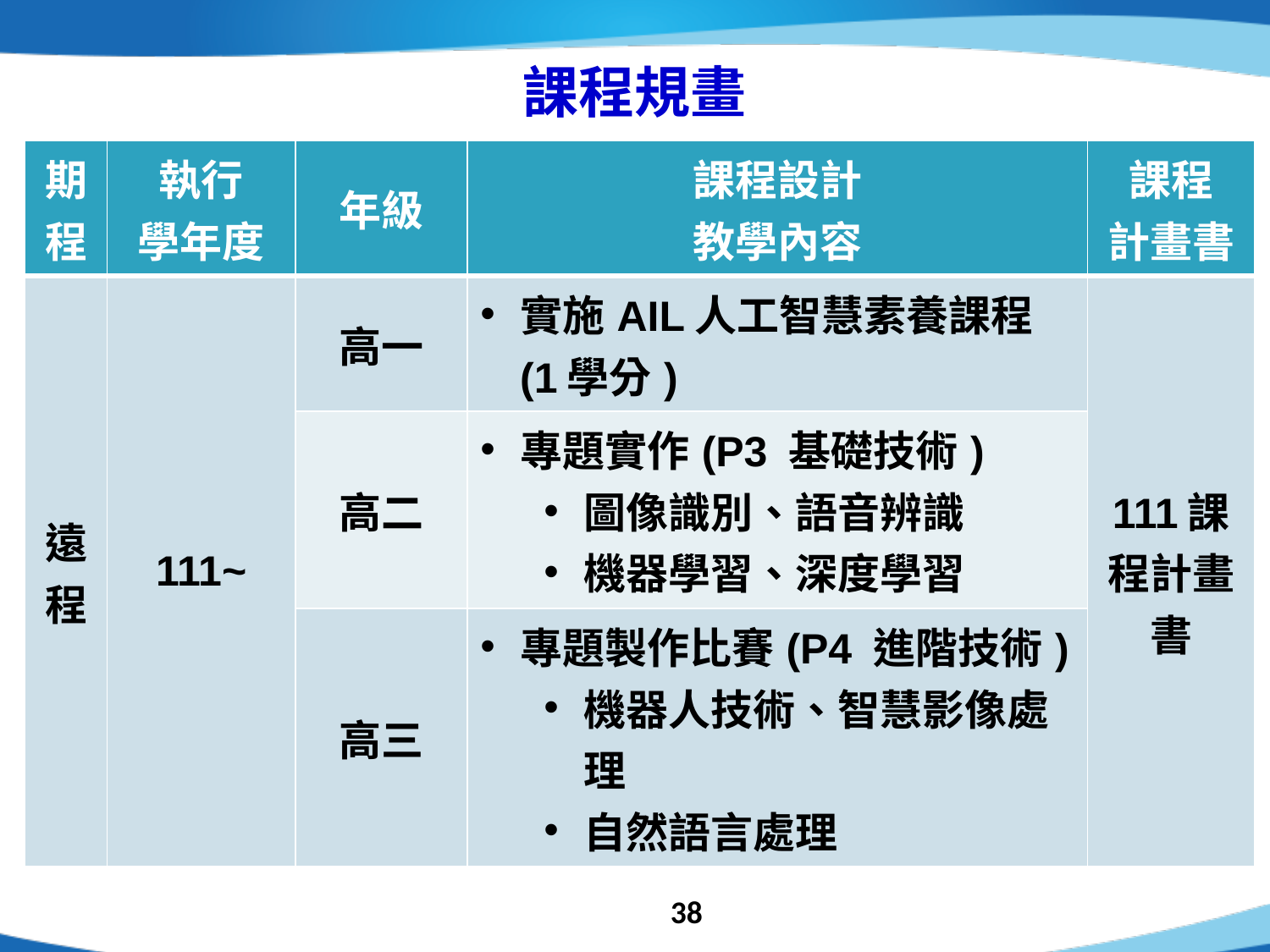

# 課程規畫
| 期程 | 執行 學年度 | 年級 | 課程設計 教學內容 | 課程 計畫書 |
| --- | --- | --- | --- | --- |
| 遠程 | 111~ | 高一 | 實施AIL人工智慧素養課程(1學分) | 111課程計畫書 |
|  |  | 高二 | 專題實作(P3 基礎技術) 圖像識別、語音辨識 機器學習、深度學習 |  |
|  |  | 高三 | 專題製作比賽(P4 進階技術) 機器人技術、智慧影像處理 自然語言處理 |  |
38